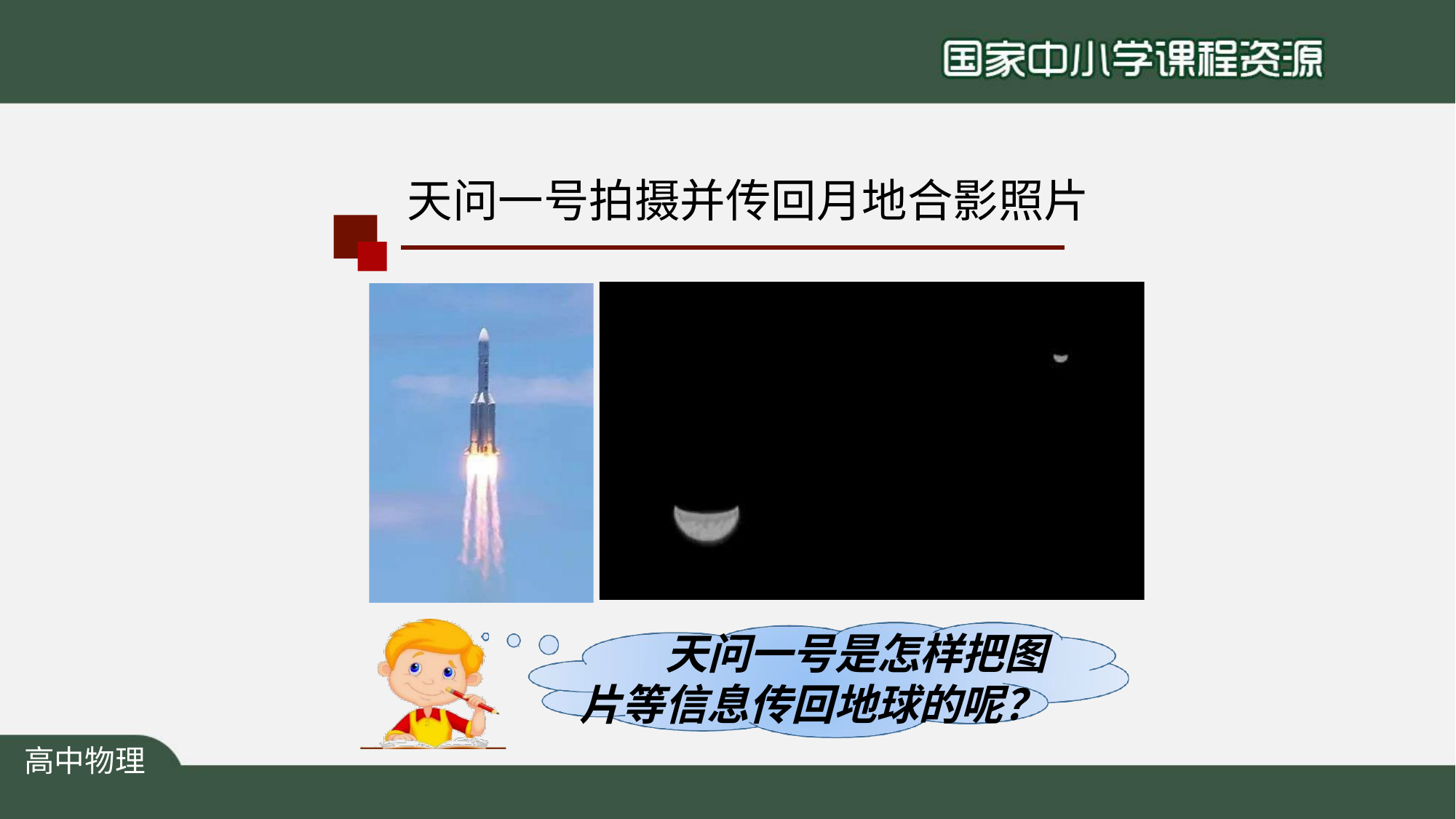

# 天问一号拍摄并传回月地合影照片

天问一号是怎样把图 片等信息传回地球的呢？

高中物理